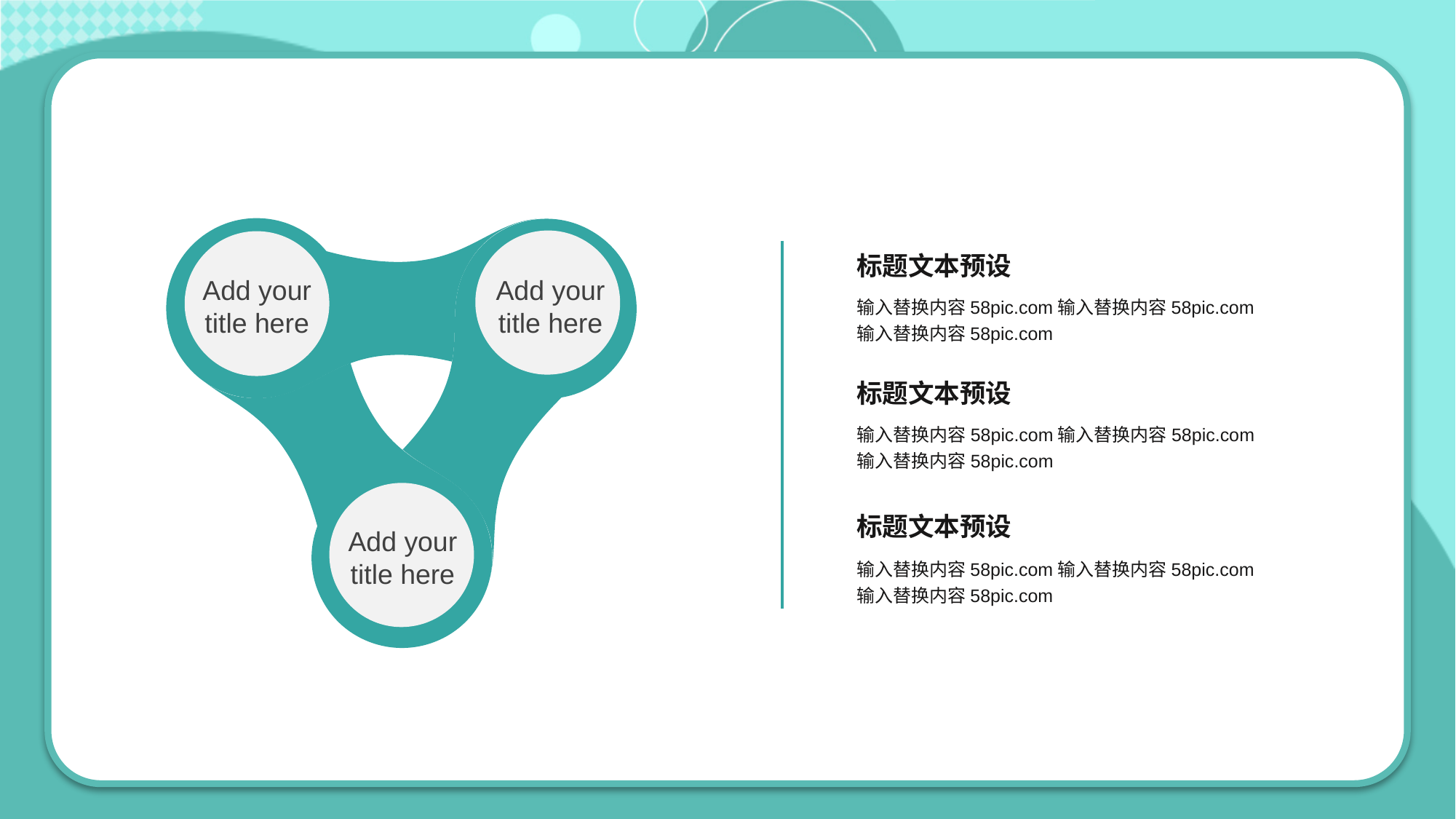

Add your title here
Add your title here

Add your title here
标题文本预设
输入替换内容58pic.com输入替换内容58pic.com输入替换内容58pic.com
标题文本预设
输入替换内容58pic.com输入替换内容58pic.com输入替换内容58pic.com
标题文本预设
输入替换内容58pic.com输入替换内容58pic.com输入替换内容58pic.com